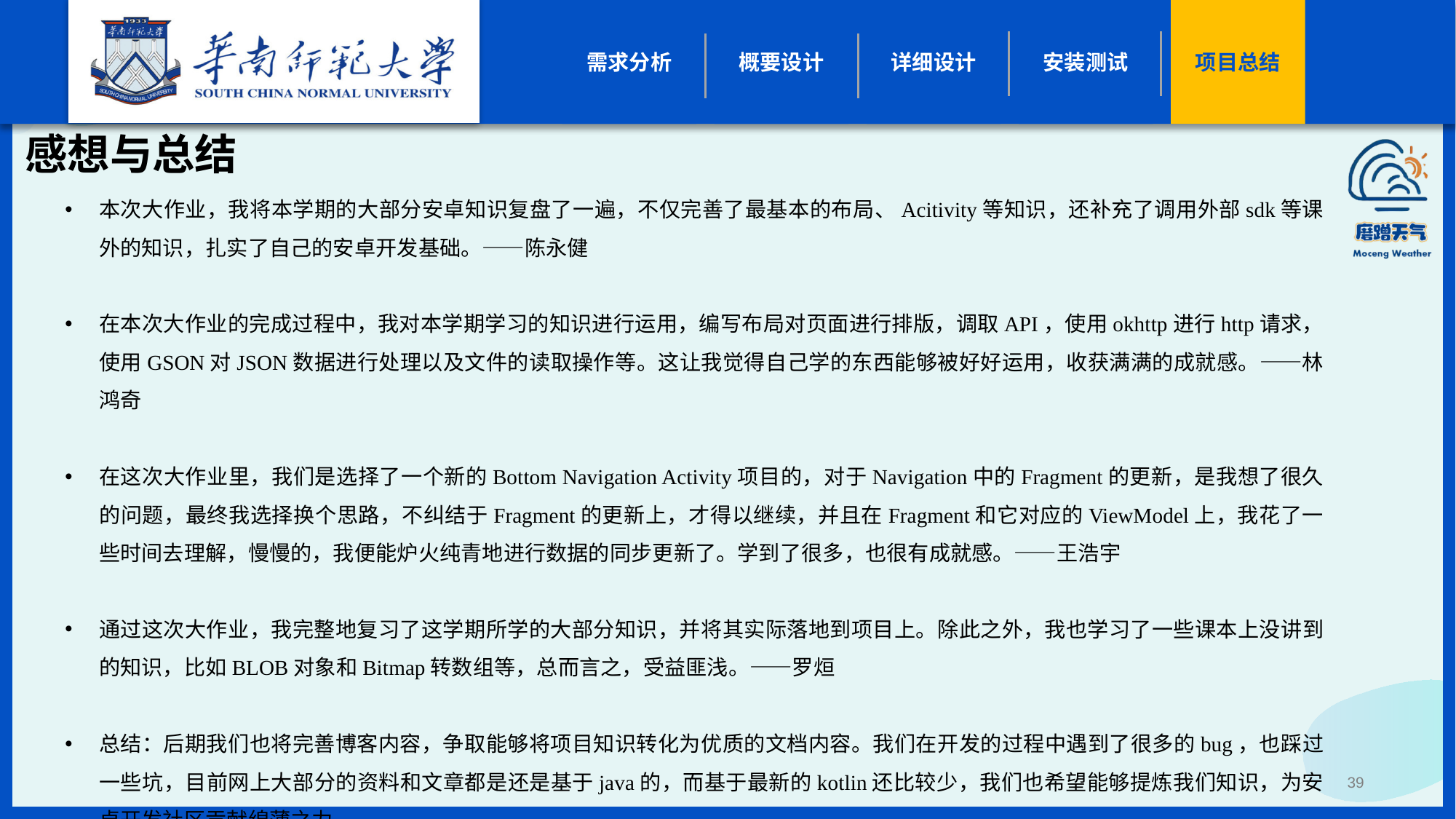

感想与总结
本次大作业，我将本学期的大部分安卓知识复盘了一遍，不仅完善了最基本的布局、Acitivity等知识，还补充了调用外部sdk等课外的知识，扎实了自己的安卓开发基础。——陈永健

在本次大作业的完成过程中，我对本学期学习的知识进行运用，编写布局对页面进行排版，调取API，使用okhttp进行http请求，使用GSON对JSON数据进行处理以及文件的读取操作等。这让我觉得自己学的东西能够被好好运用，收获满满的成就感。——林鸿奇

在这次大作业里，我们是选择了一个新的Bottom Navigation Activity项目的，对于Navigation中的Fragment的更新，是我想了很久的问题，最终我选择换个思路，不纠结于Fragment的更新上，才得以继续，并且在Fragment和它对应的ViewModel上，我花了一些时间去理解，慢慢的，我便能炉火纯青地进行数据的同步更新了。学到了很多，也很有成就感。——王浩宇

通过这次大作业，我完整地复习了这学期所学的大部分知识，并将其实际落地到项目上。除此之外，我也学习了一些课本上没讲到的知识，比如BLOB对象和Bitmap转数组等，总而言之，受益匪浅。——罗烜

总结：后期我们也将完善博客内容，争取能够将项目知识转化为优质的文档内容。我们在开发的过程中遇到了很多的bug，也踩过一些坑，目前网上大部分的资料和文章都是还是基于java的，而基于最新的kotlin还比较少，我们也希望能够提炼我们知识，为安卓开发社区贡献绵薄之力。
39